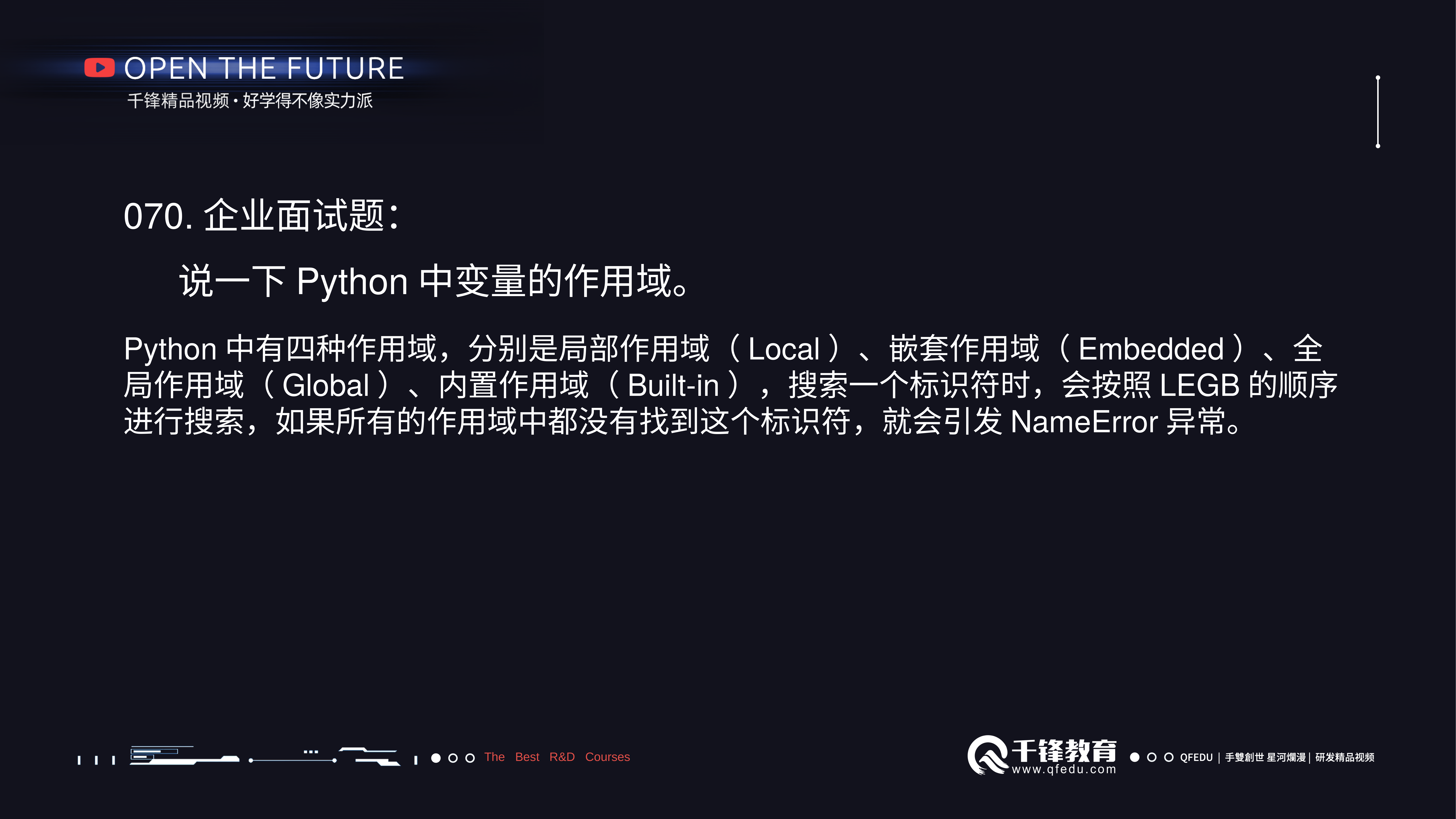

070.企业面试题：
说一下Python中变量的作用域。
Python中有四种作用域，分别是局部作用域（Local）、嵌套作用域（Embedded）、全局作用域（Global）、内置作用域（Built-in），搜索一个标识符时，会按照LEGB的顺序进行搜索，如果所有的作用域中都没有找到这个标识符，就会引发NameError异常。